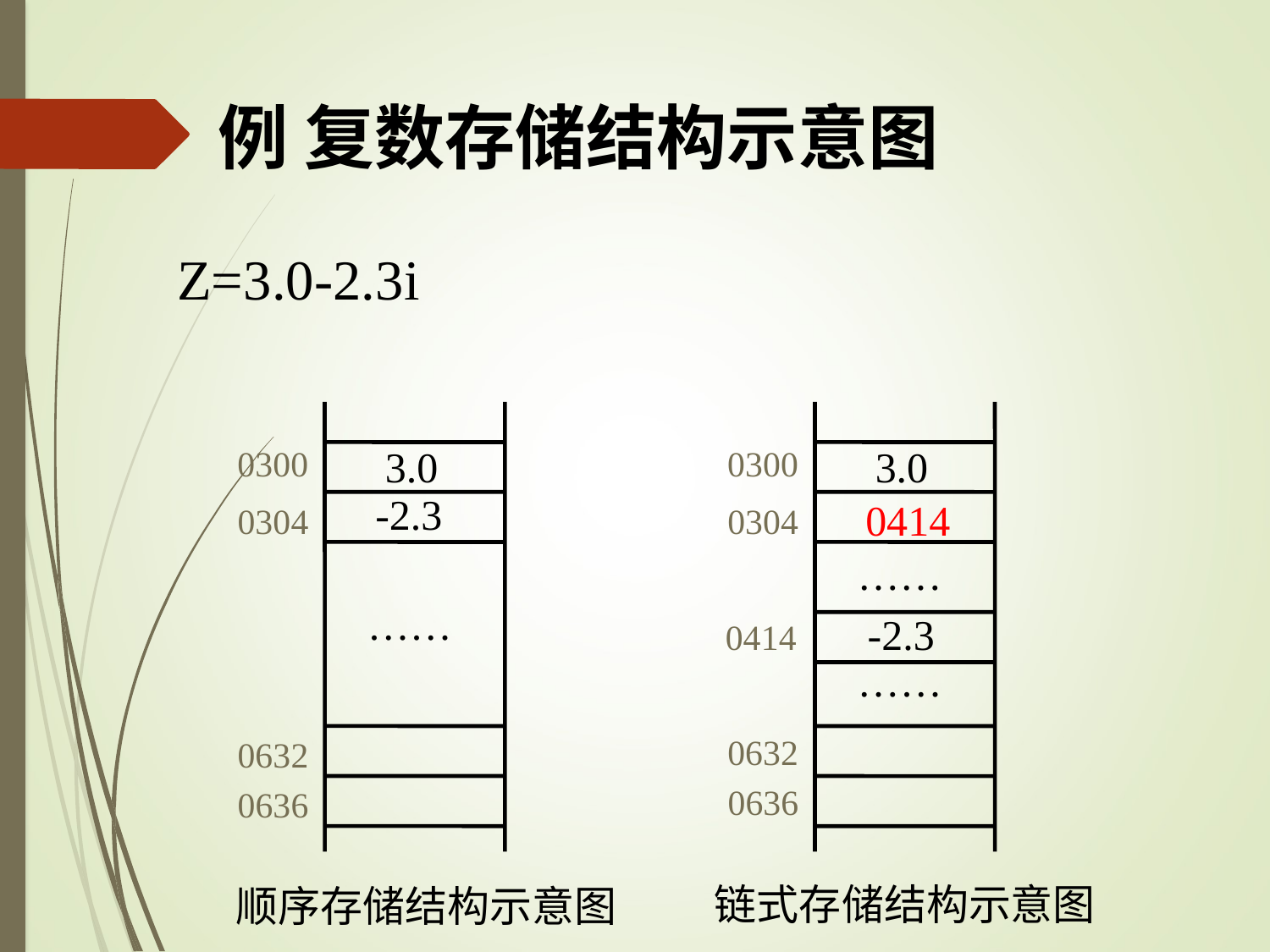

# 例 复数存储结构示意图
29
Z=3.0-2.3i

0300

0304

……

0632

0636

顺序存储结构示意图

0300

0304

……
0414

……

0632

0636

链式存储结构示意图
3.0
3.0
-2.3
0414
-2.3